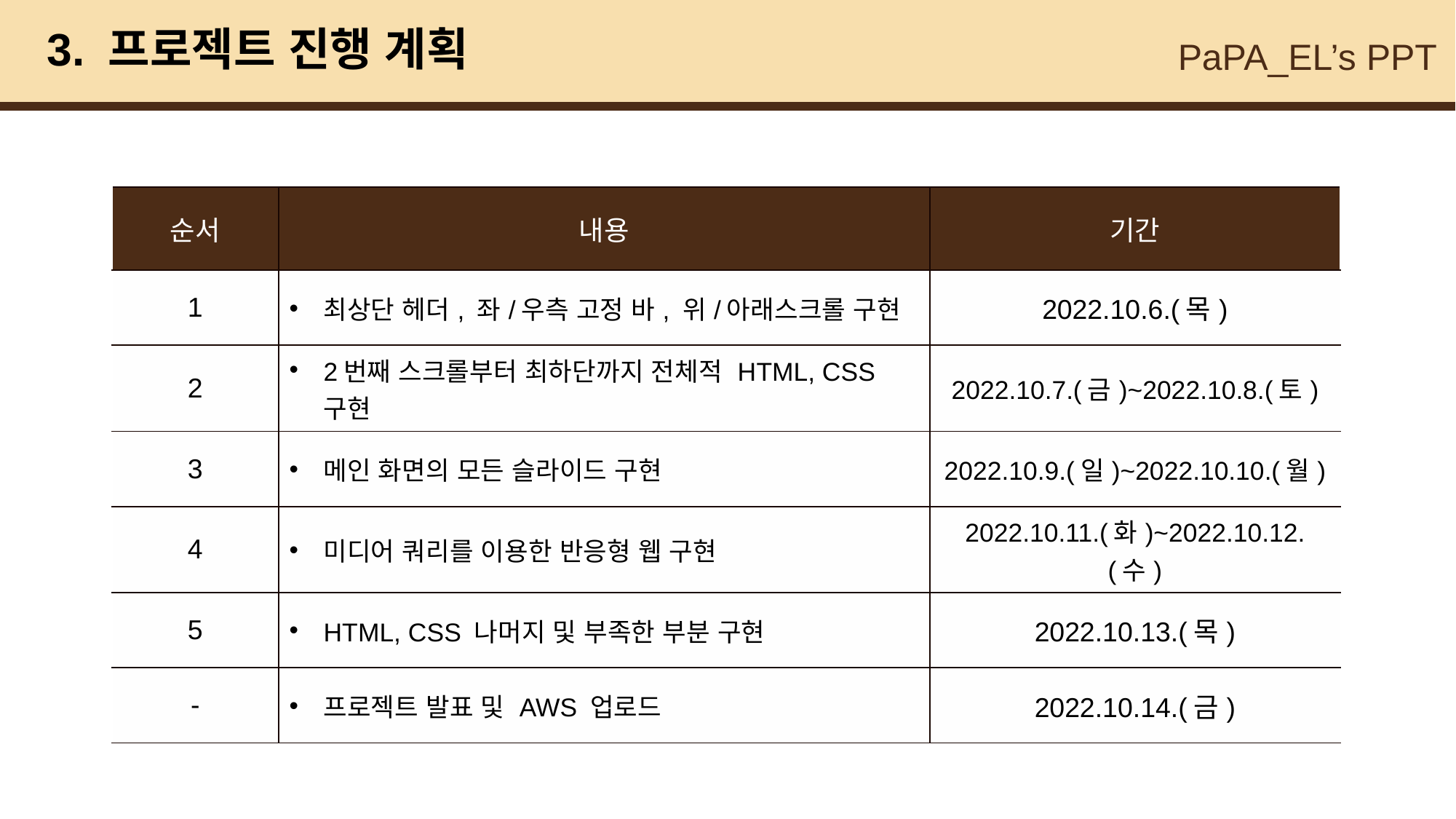

# 3. 프로젝트 진행 계획
| 순서 | 내용 | 기간 |
| --- | --- | --- |
| 1 | 최상단 헤더, 좌/우측 고정 바, 위/아래스크롤 구현 | 2022.10.6.(목) |
| 2 | 2번째 스크롤부터 최하단까지 전체적 HTML, CSS 구현 | 2022.10.7.(금)~2022.10.8.(토) |
| 3 | 메인 화면의 모든 슬라이드 구현 | 2022.10.9.(일)~2022.10.10.(월) |
| 4 | 미디어 쿼리를 이용한 반응형 웹 구현 | 2022.10.11.(화)~2022.10.12.(수) |
| 5 | HTML, CSS 나머지 및 부족한 부분 구현 | 2022.10.13.(목) |
| - | 프로젝트 발표 및 AWS 업로드 | 2022.10.14.(금) |